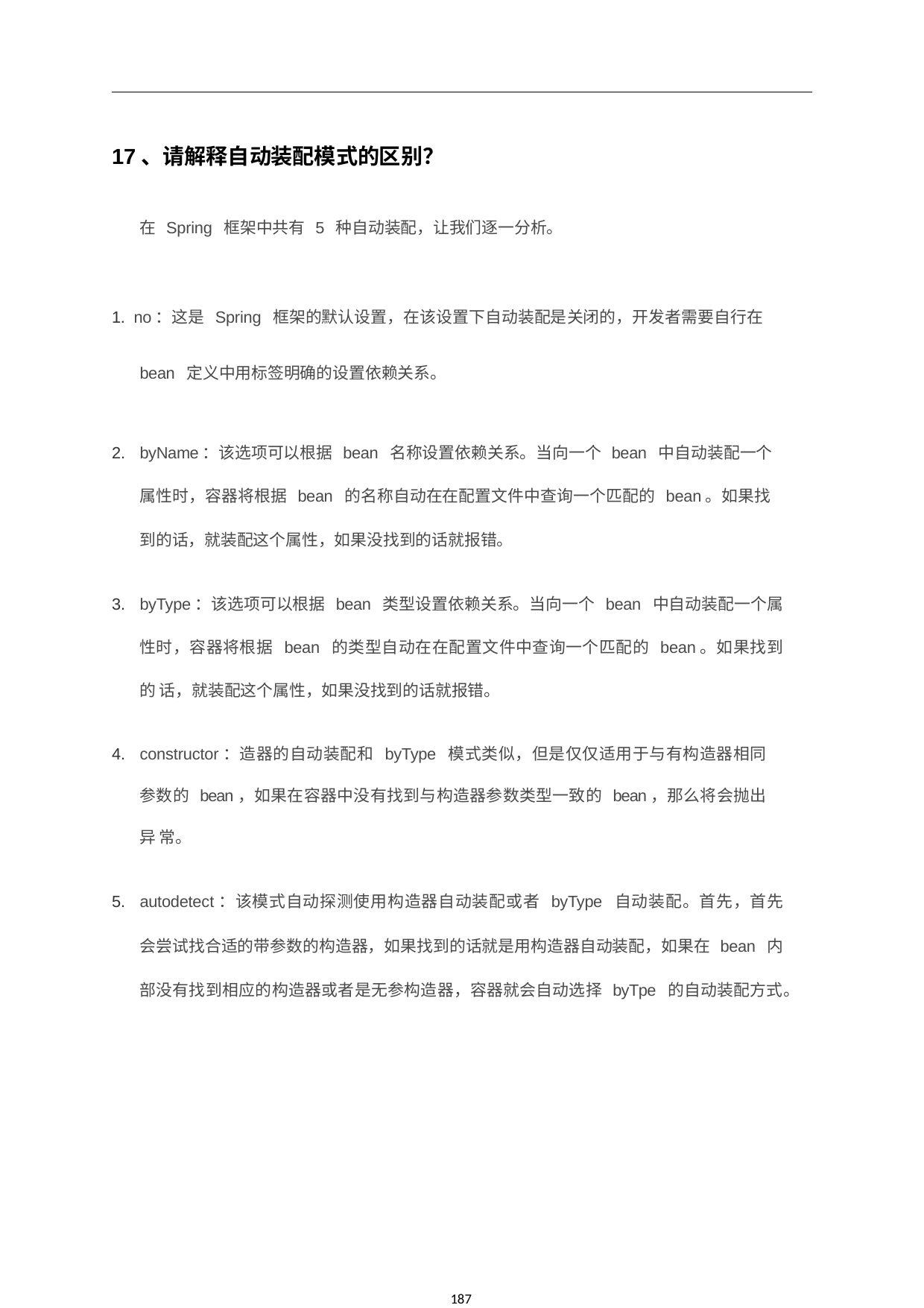

17、请解释自动装配模式的区别？
在 Spring 框架中共有 5 种自动装配，让我们逐一分析。
1. no：这是 Spring 框架的默认设置，在该设置下自动装配是关闭的，开发者需要自行在

bean 定义中用标签明确的设置依赖关系。
byName：该选项可以根据 bean 名称设置依赖关系。当向一个 bean 中自动装配一个
属性时，容器将根据 bean 的名称自动在在配置文件中查询一个匹配的 bean。如果找 到的话，就装配这个属性，如果没找到的话就报错。

byType：该选项可以根据 bean 类型设置依赖关系。当向一个 bean 中自动装配一个属 性时，容器将根据 bean 的类型自动在在配置文件中查询一个匹配的 bean。如果找到的 话，就装配这个属性，如果没找到的话就报错。

constructor：造器的自动装配和 byType 模式类似，但是仅仅适用于与有构造器相同 参数的 bean，如果在容器中没有找到与构造器参数类型一致的 bean，那么将会抛出异 常。
autodetect：该模式自动探测使用构造器自动装配或者 byType 自动装配。首先，首先 会尝试找合适的带参数的构造器，如果找到的话就是用构造器自动装配，如果在 bean 内 部没有找到相应的构造器或者是无参构造器，容器就会自动选择 byTpe 的自动装配方式。
187